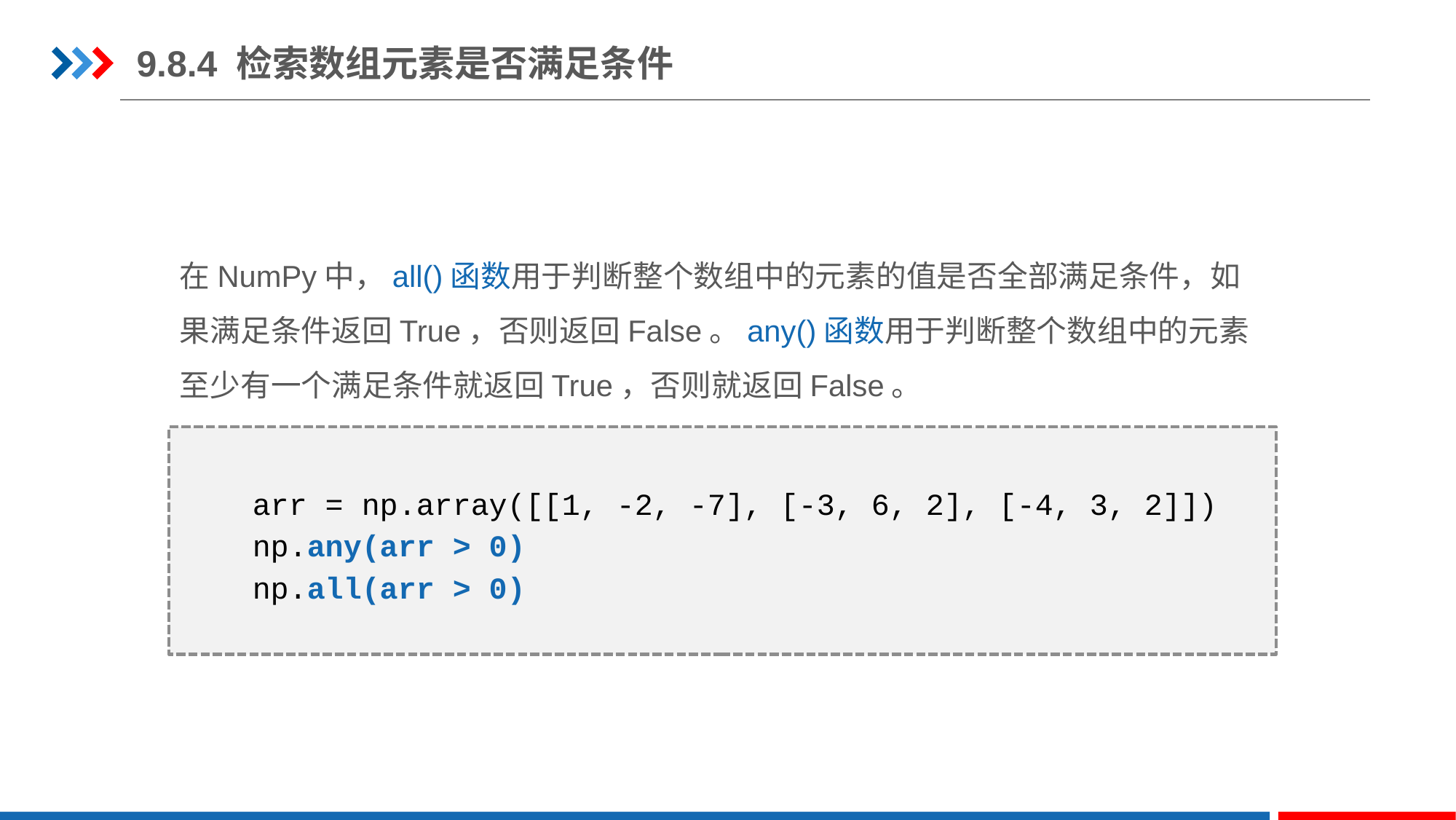

9.8.4 检索数组元素是否满足条件
在NumPy中，all()函数用于判断整个数组中的元素的值是否全部满足条件，如果满足条件返回True，否则返回False。any()函数用于判断整个数组中的元素至少有一个满足条件就返回True，否则就返回False。

arr = np.array([[1, -2, -7], [-3, 6, 2], [-4, 3, 2]])
np.any(arr > 0)
np.all(arr > 0)